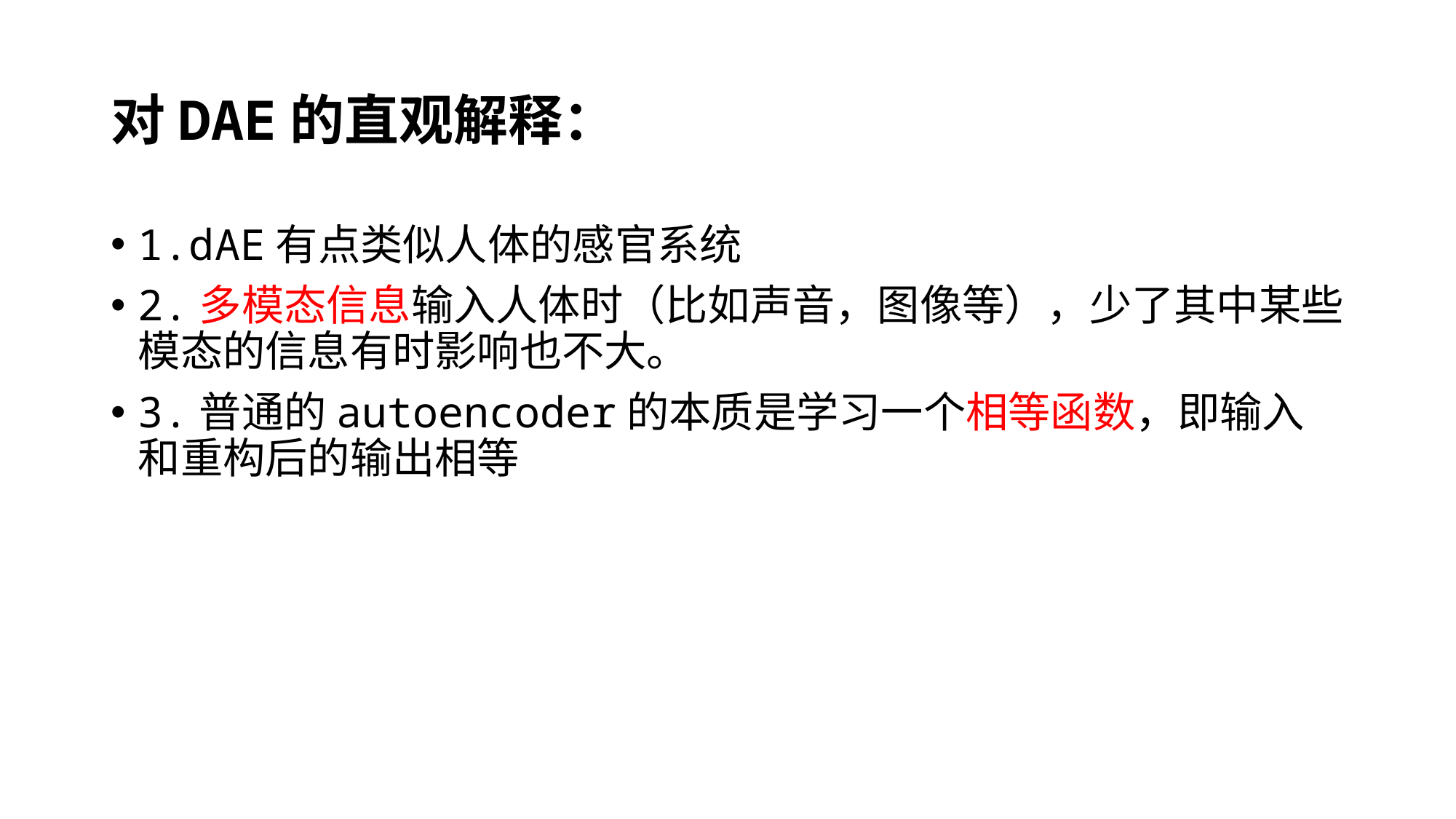

# 对DAE的直观解释：
1.dAE有点类似人体的感官系统
2.多模态信息输入人体时（比如声音，图像等），少了其中某些模态的信息有时影响也不大。
3.普通的autoencoder的本质是学习一个相等函数，即输入和重构后的输出相等